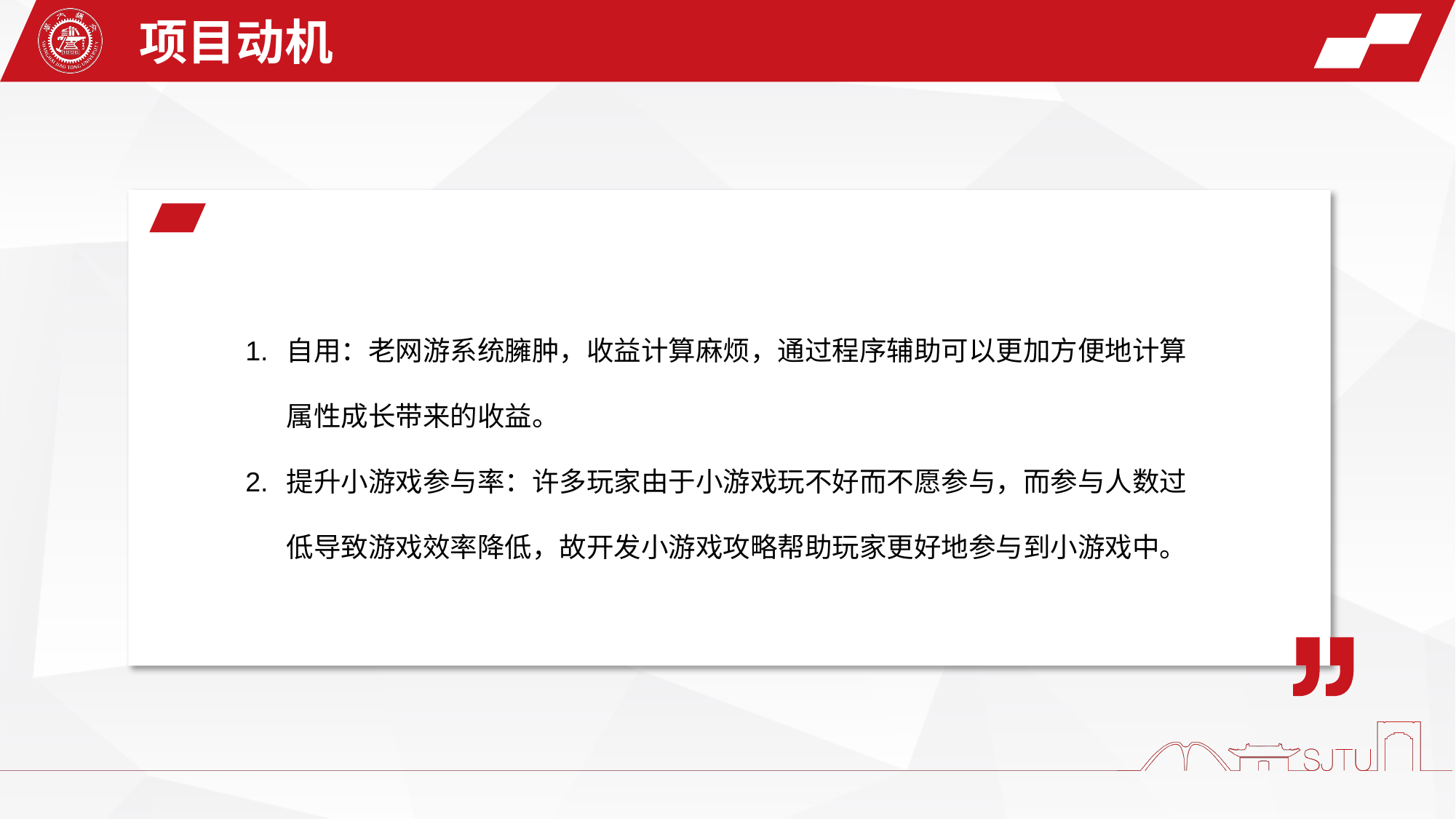

项目动机

自用：老网游系统臃肿，收益计算麻烦，通过程序辅助可以更加方便地计算属性成长带来的收益。
提升小游戏参与率：许多玩家由于小游戏玩不好而不愿参与，而参与人数过低导致游戏效率降低，故开发小游戏攻略帮助玩家更好地参与到小游戏中。